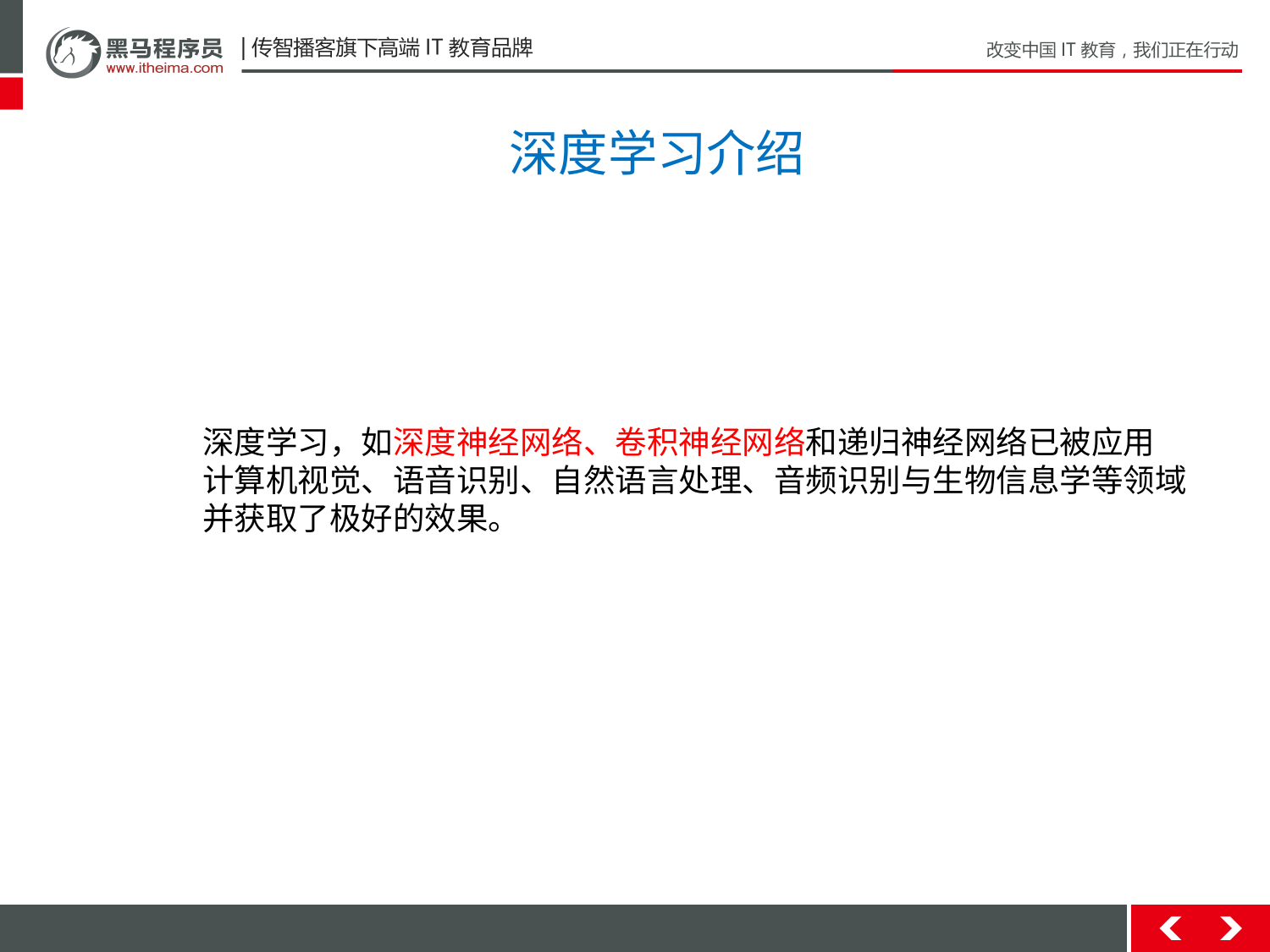

深度学习介绍
深度学习，如深度神经网络、卷积神经网络和递归神经网络已被应用
计算机视觉、语音识别、自然语言处理、音频识别与生物信息学等领域
并获取了极好的效果。